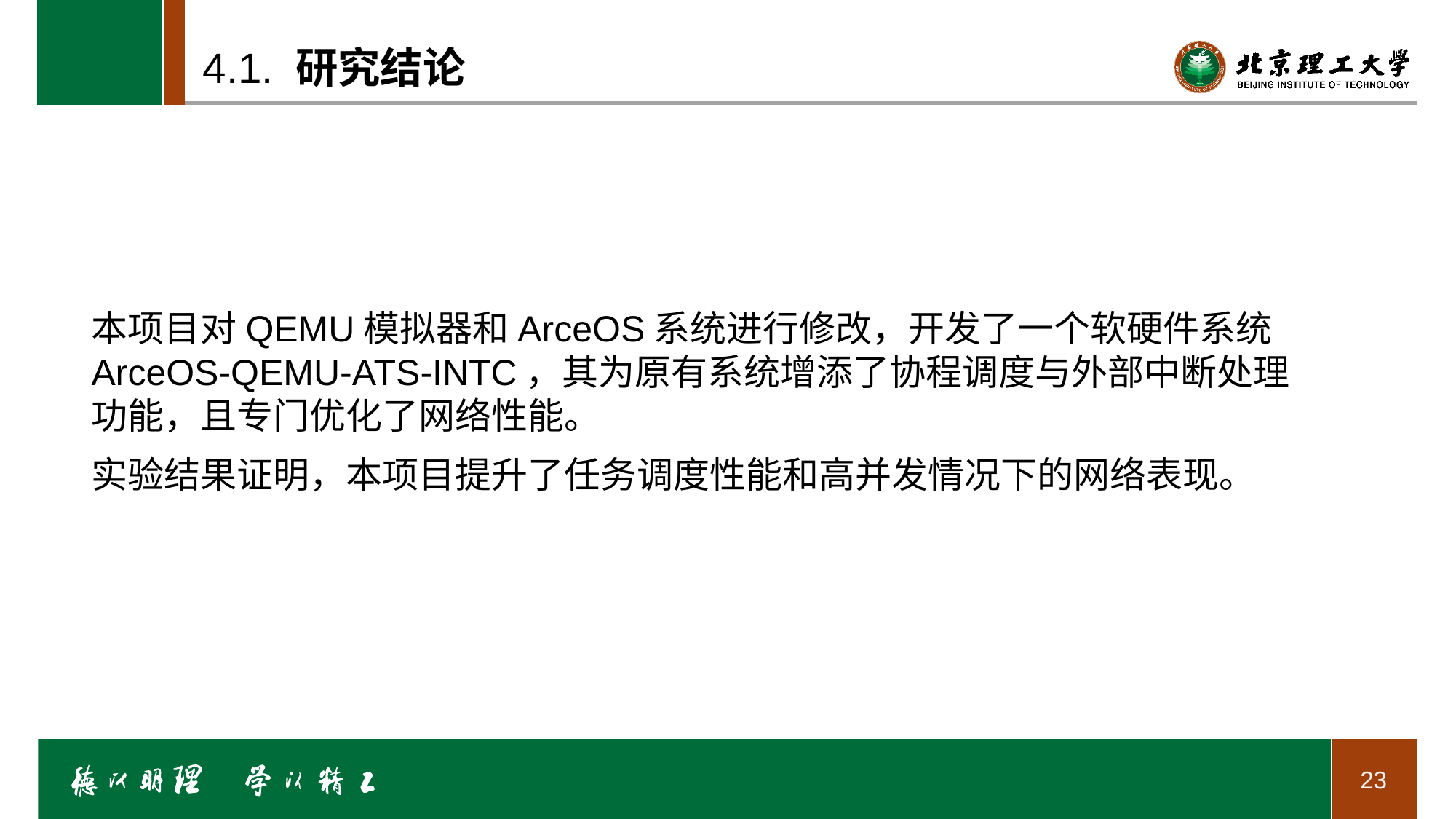

# 4.1. 研究结论
本项目对QEMU模拟器和ArceOS系统进行修改，开发了一个软硬件系统ArceOS-QEMU-ATS-INTC，其为原有系统增添了协程调度与外部中断处理功能，且专门优化了网络性能。
实验结果证明，本项目提升了任务调度性能和高并发情况下的网络表现。